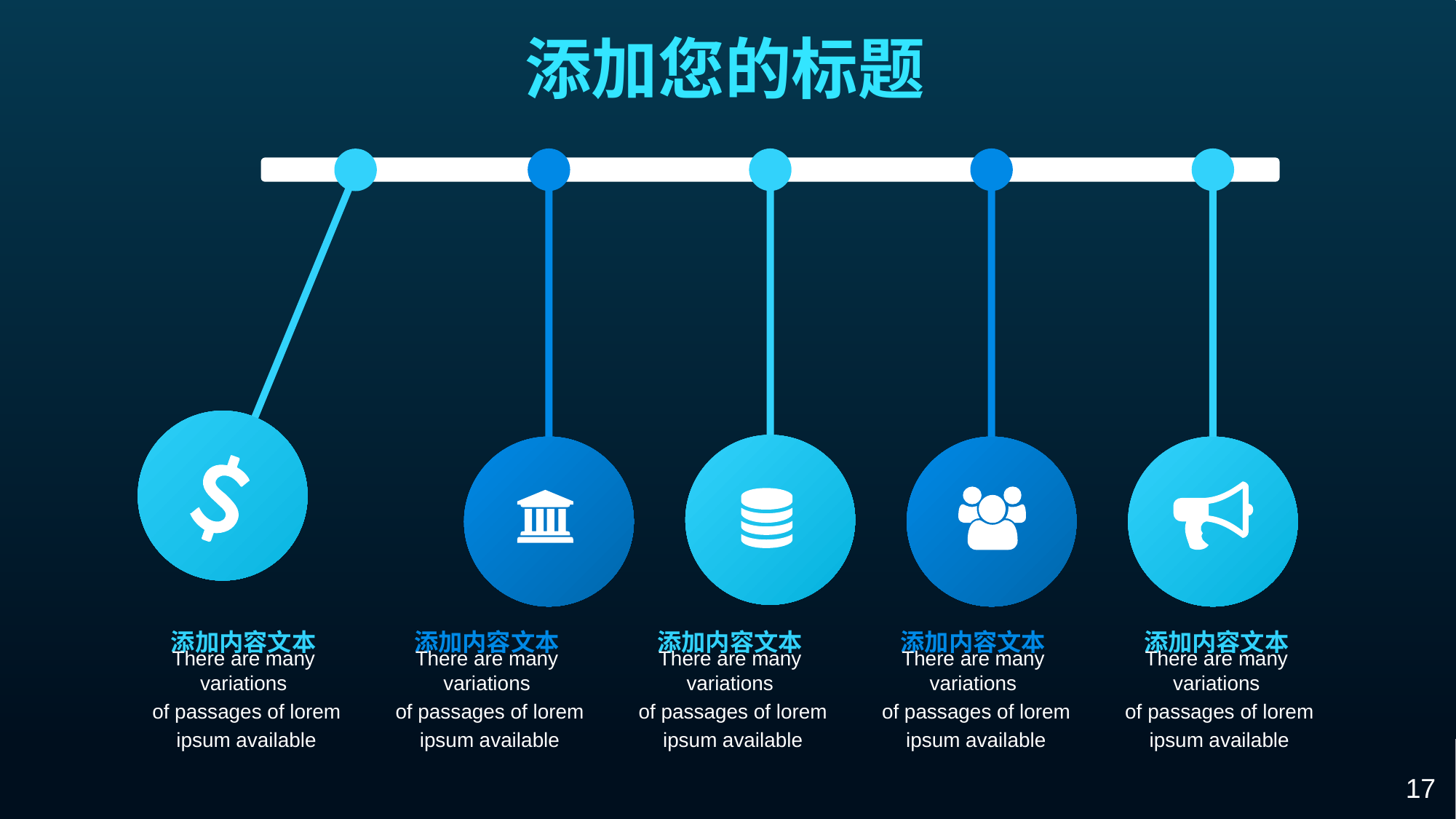

添加您的标题

添加内容文本
There are many variations
 of passages of lorem
 ipsum available
添加内容文本
There are many variations
 of passages of lorem
 ipsum available
添加内容文本
There are many variations
 of passages of lorem
 ipsum available
添加内容文本
There are many variations
 of passages of lorem
 ipsum available
添加内容文本
There are many variations
 of passages of lorem
 ipsum available
17